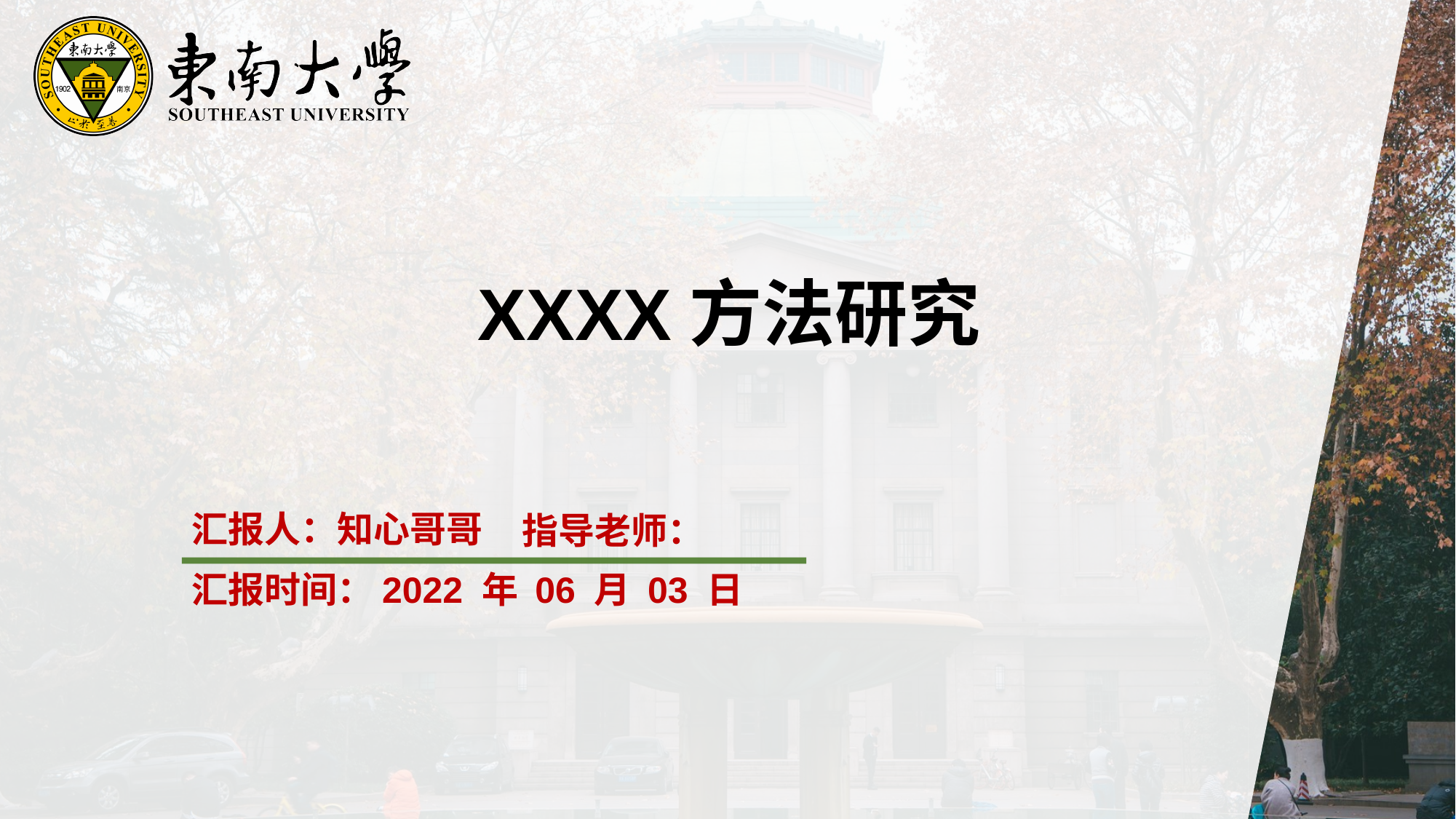

XXXX方法研究
汇报人：知心哥哥
指导老师：

汇报时间：2022 年 06 月 03 日